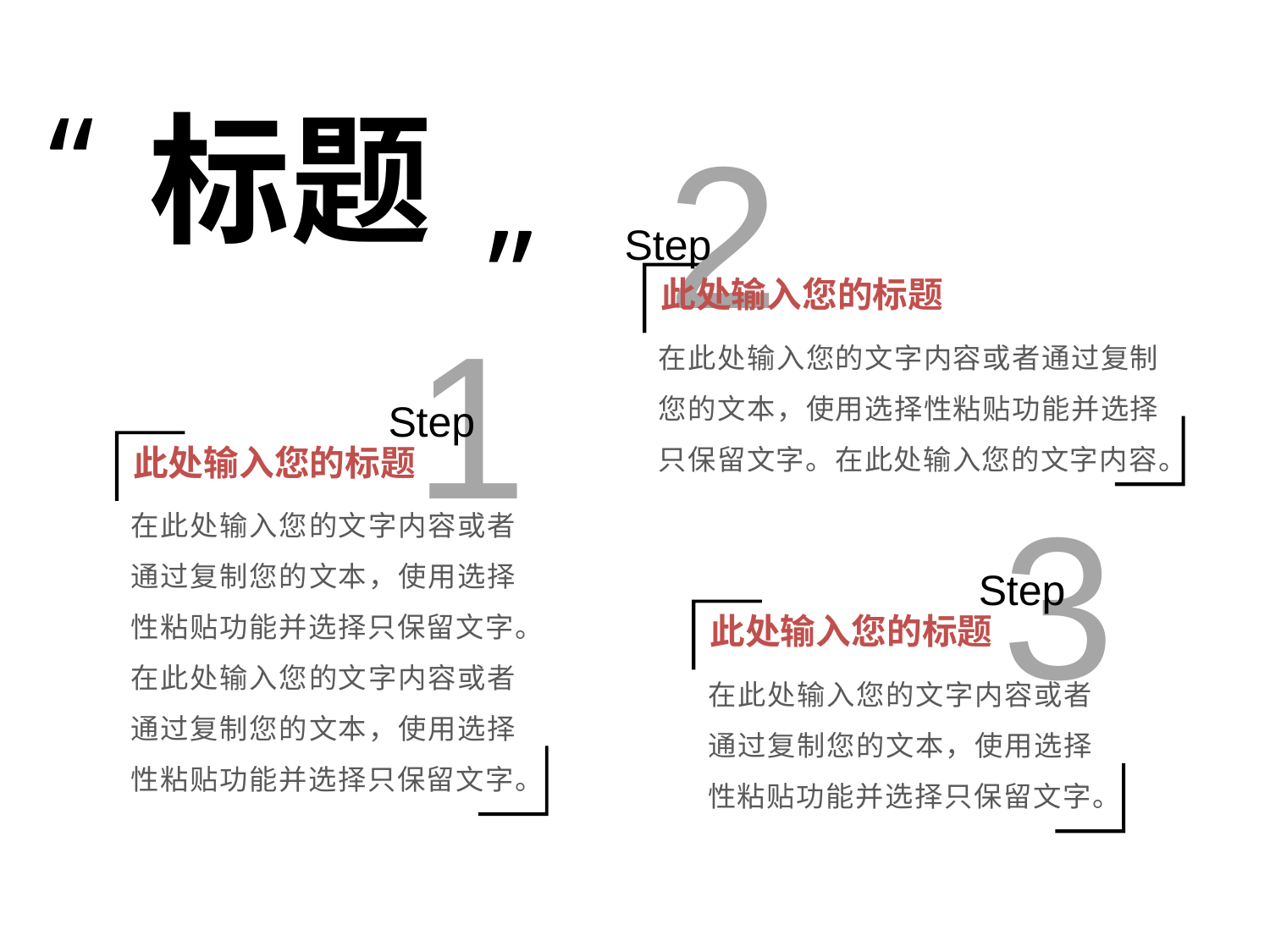

“
标题
2
”
Step

此处输入您的标题
1
在此处输入您的文字内容或者通过复制您的文本，使用选择性粘贴功能并选择只保留文字。在此处输入您的文字内容。
Step

此处输入您的标题
3
在此处输入您的文字内容或者通过复制您的文本，使用选择性粘贴功能并选择只保留文字。在此处输入您的文字内容或者通过复制您的文本，使用选择性粘贴功能并选择只保留文字。
Step

此处输入您的标题
在此处输入您的文字内容或者通过复制您的文本，使用选择性粘贴功能并选择只保留文字。